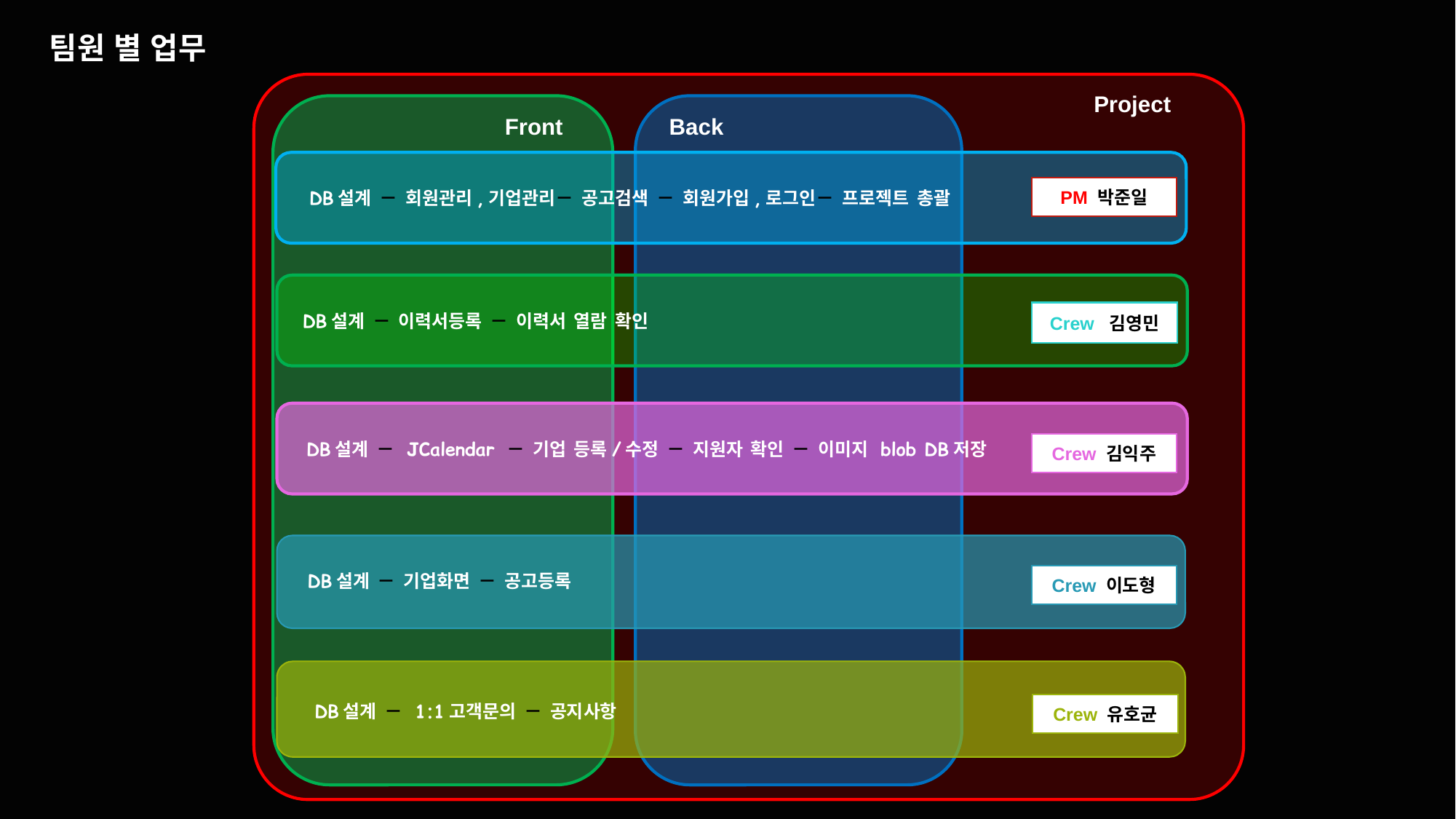

팀원 별 업무

Project

Back
Front

 DB설계 － 회원관리,기업관리－ 공고검색 － 회원가입,로그인－ 프로젝트 총괄

PM 박준일

DB설계 － 이력서등록 － 이력서 열람 확인

Crew  김영민

DB설계 － JCalendar － 기업 등록/수정 － 지원자 확인 － 이미지 blob DB저장

Crew 김익주

DB설계 － 기업화면 － 공고등록
Crew 이도형

DB설계 － 1:1고객문의 － 공지사항
Crew 유호균